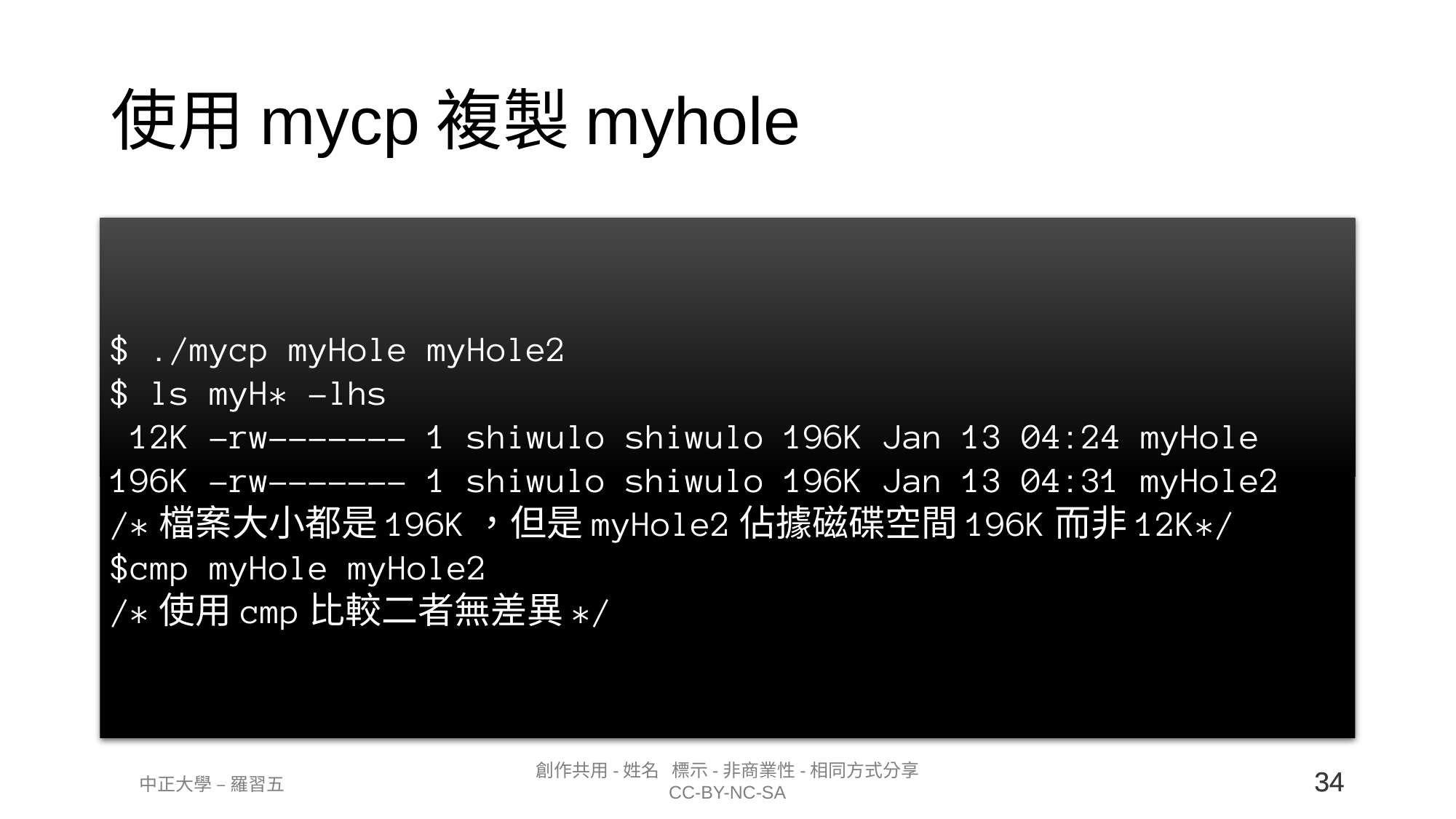

# 使用mycp複製myhole
$ ./mycp myHole myHole2
$ ls myH* -lhs
 12K -rw------- 1 shiwulo shiwulo 196K Jan 13 04:24 myHole
196K -rw------- 1 shiwulo shiwulo 196K Jan 13 04:31 myHole2
/*檔案大小都是196K，但是myHole2佔據磁碟空間196K而非12K*/
$cmp myHole myHole2
/*使用cmp比較二者無差異*/